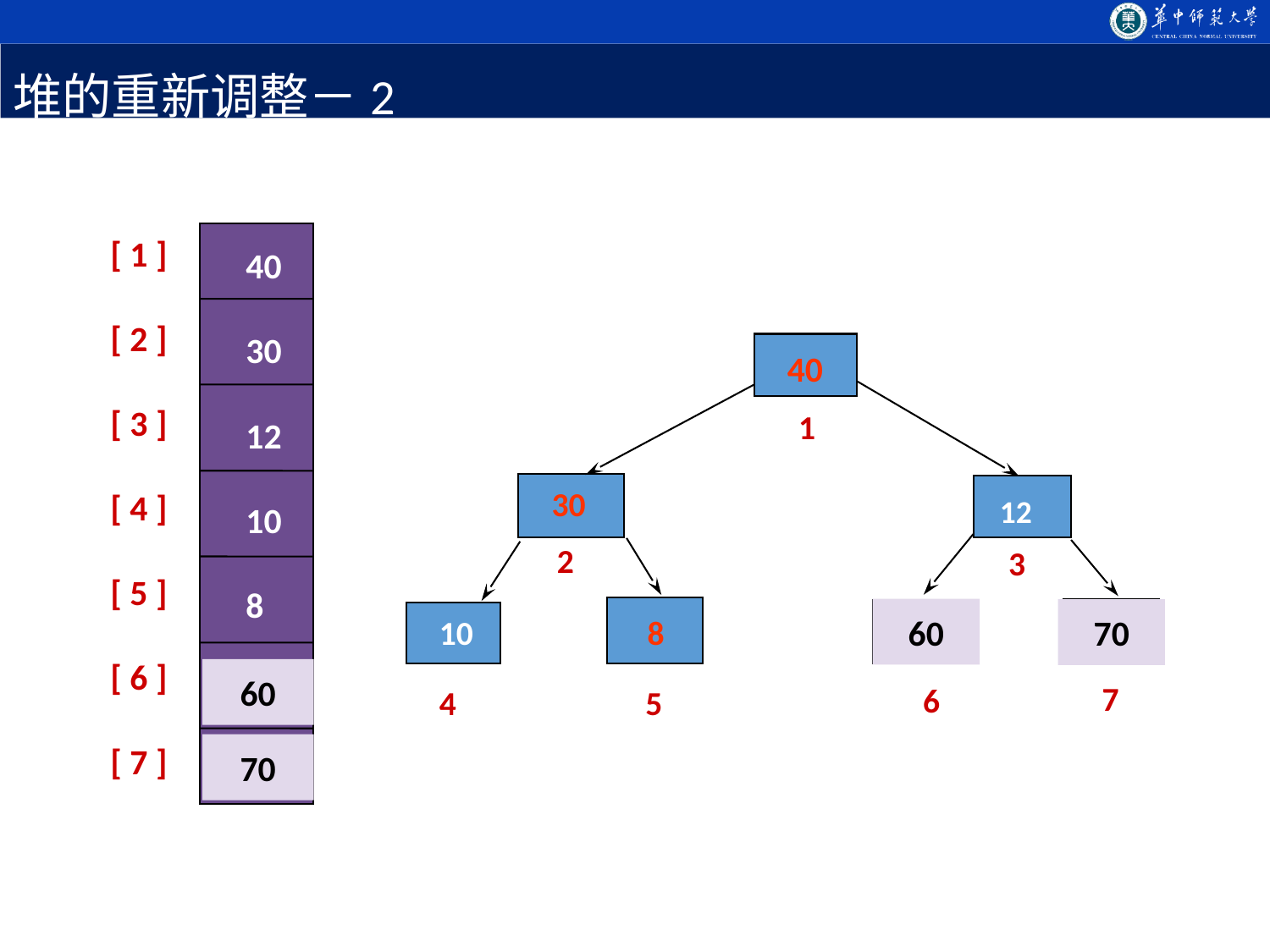

堆的重新调整－2

[ 1 ]

[ 2 ]

[ 3 ]

[ 4 ]

[ 5 ]

[ 6 ]

[ 7 ]

40

30

12

10

8

60

10

40

 1
 30

 12

 2
 3

60

70

10

 7
 60
10

4
8

60
  6
 5

70